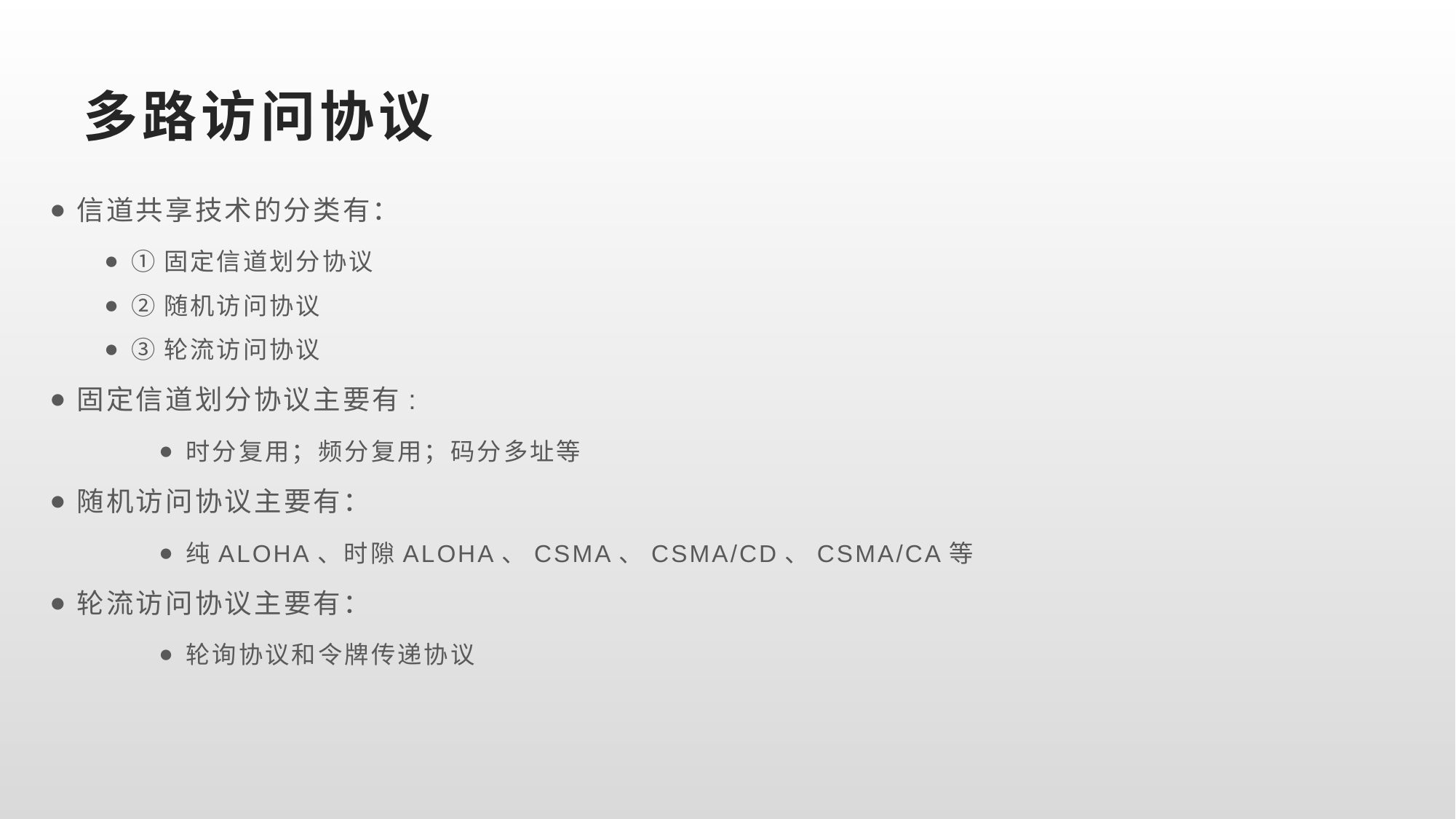

# 多路访问协议
信道共享技术的分类有：
①固定信道划分协议
②随机访问协议
③轮流访问协议
固定信道划分协议主要有:
时分复用；频分复用；码分多址等
随机访问协议主要有：
纯ALOHA、时隙ALOHA、CSMA、CSMA/CD、CSMA/CA等
轮流访问协议主要有：
轮询协议和令牌传递协议